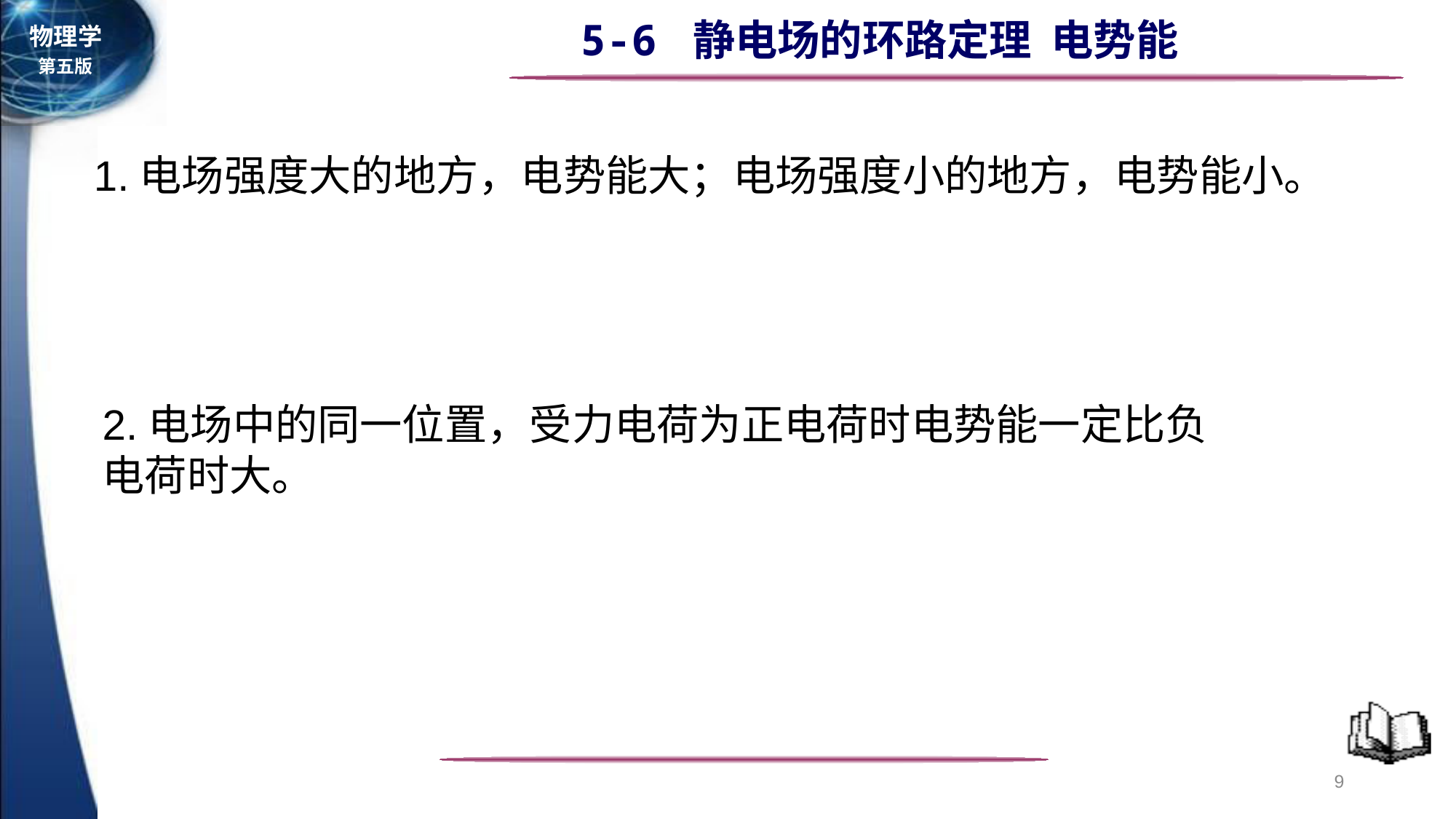

1.电场强度大的地方，电势能大；电场强度小的地方，电势能小。
2.电场中的同一位置，受力电荷为正电荷时电势能一定比负电荷时大。
9